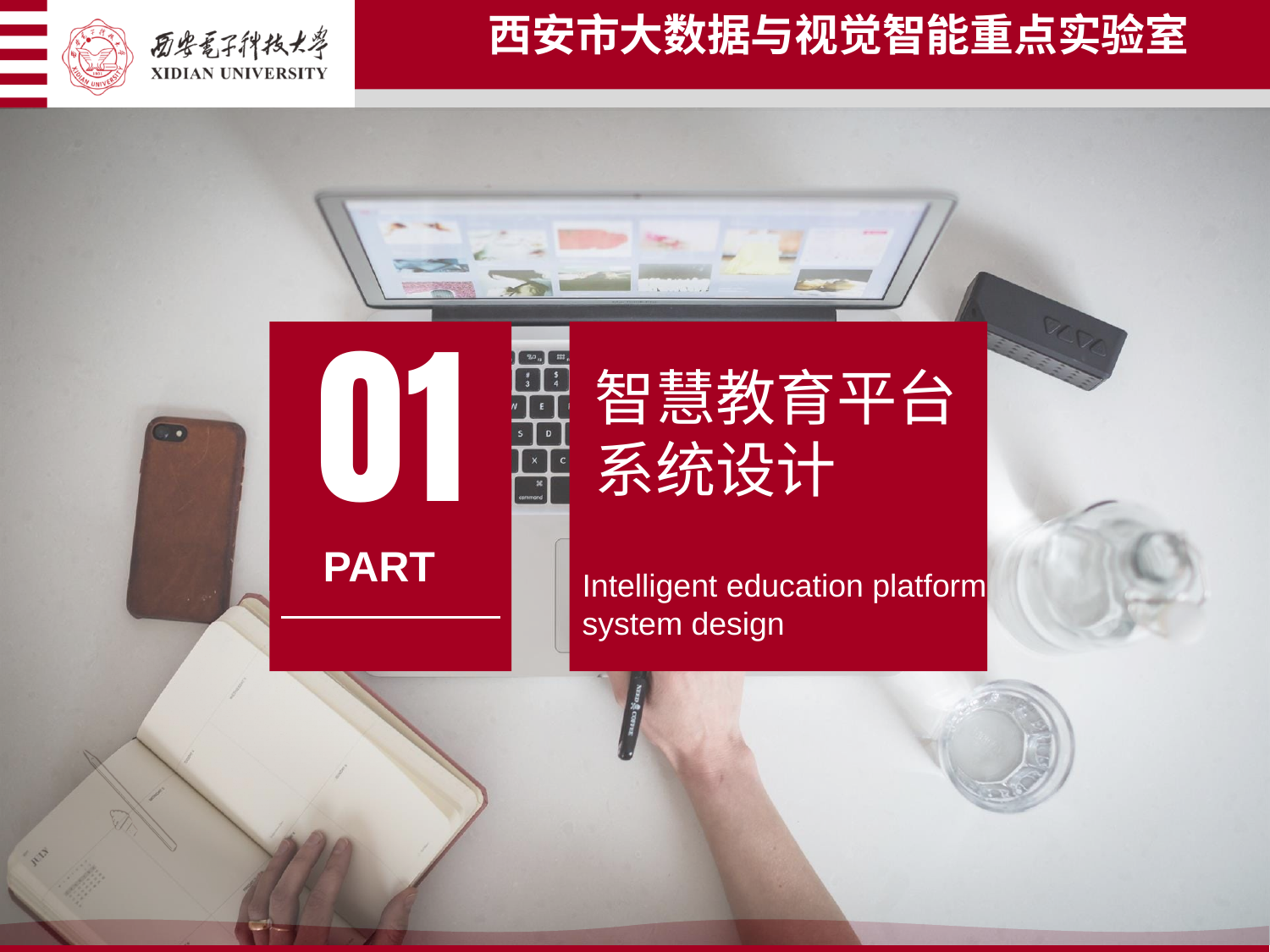

西安市大数据与视觉智能重点实验室

01
PART

智慧教育平台
系统设计
Intelligent education platform system design